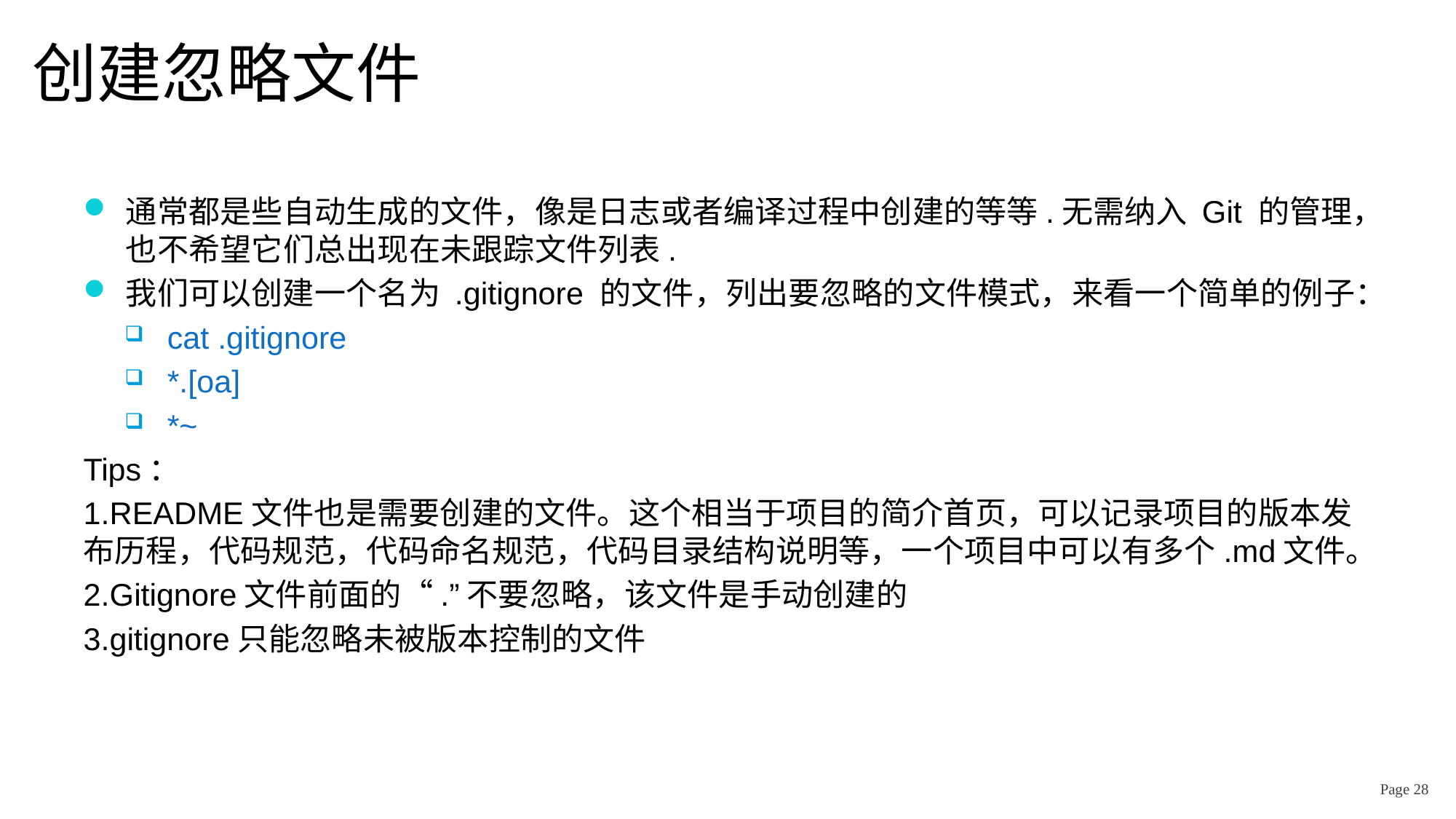

# 创建忽略文件
通常都是些自动生成的文件，像是日志或者编译过程中创建的等等.无需纳入 Git 的管理，也不希望它们总出现在未跟踪文件列表.
我们可以创建一个名为 .gitignore 的文件，列出要忽略的文件模式，来看一个简单的例子：
cat .gitignore
*.[oa]
*~
Tips：
1.README文件也是需要创建的文件。这个相当于项目的简介首页，可以记录项目的版本发布历程，代码规范，代码命名规范，代码目录结构说明等，一个项目中可以有多个.md文件。
2.Gitignore文件前面的“.”不要忽略，该文件是手动创建的
3.gitignore只能忽略未被版本控制的文件